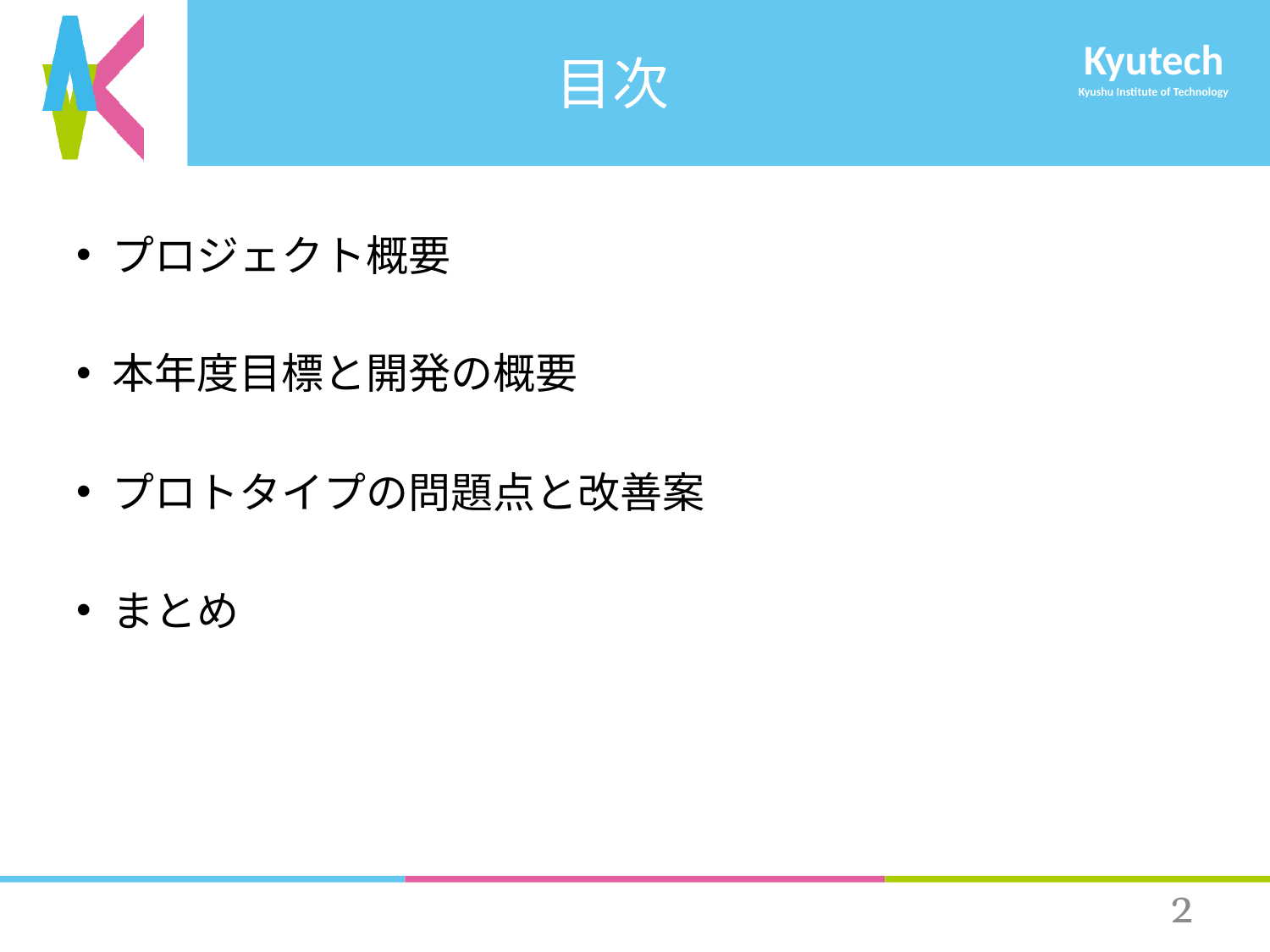

# 目次
プロジェクト概要

本年度目標と開発の概要

プロトタイプの問題点と改善案

まとめ
2